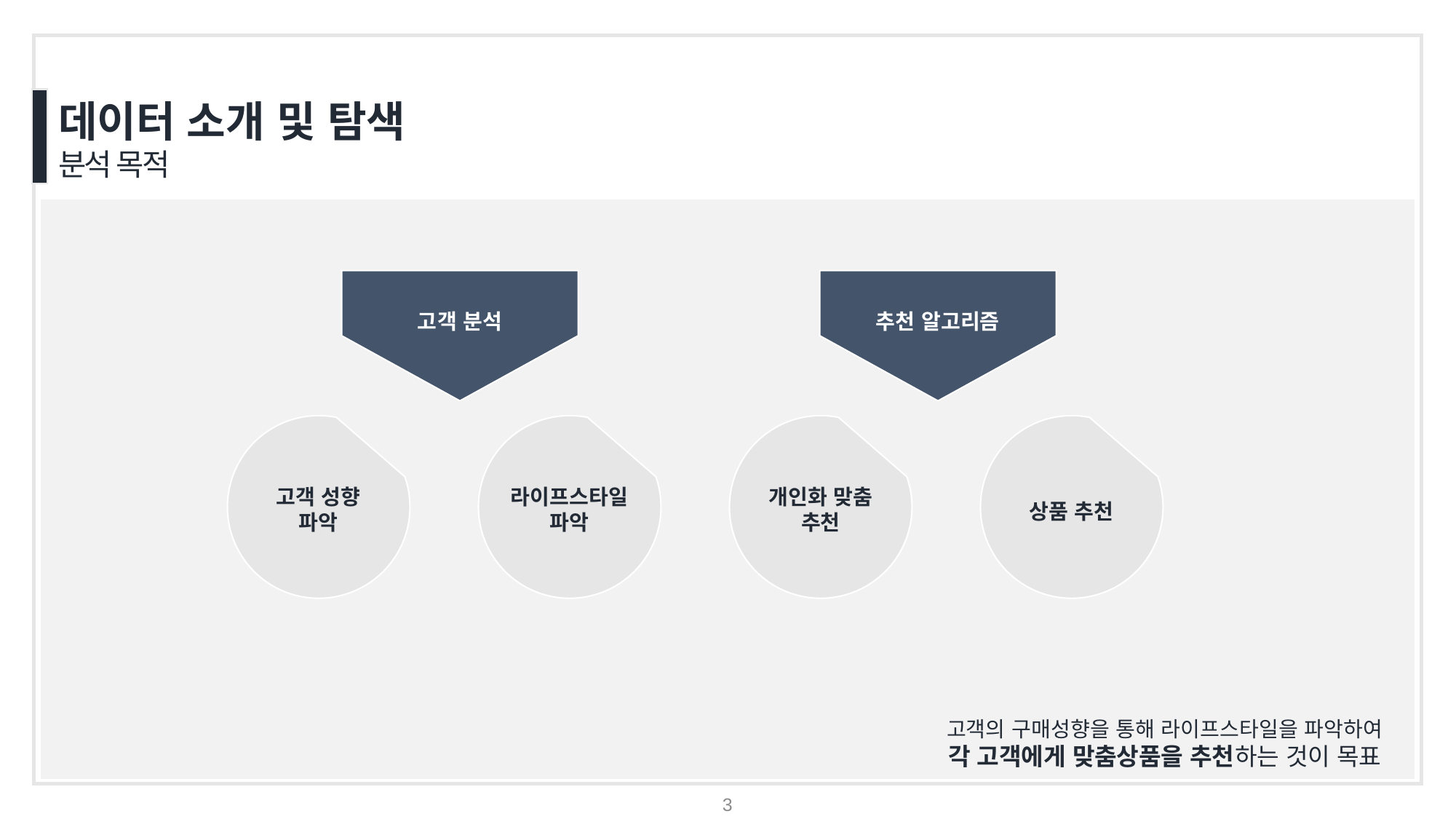

데이터 소개 및 탐색
분석 목적

고객 분석
추천 알고리즘

고객 성향 파악
라이프스타일
파악
개인화 맞춤 추천
상품 추천
고객의 구매성향을 통해 라이프스타일을 파악하여
각 고객에게 맞춤상품을 추천하는 것이 목표
3